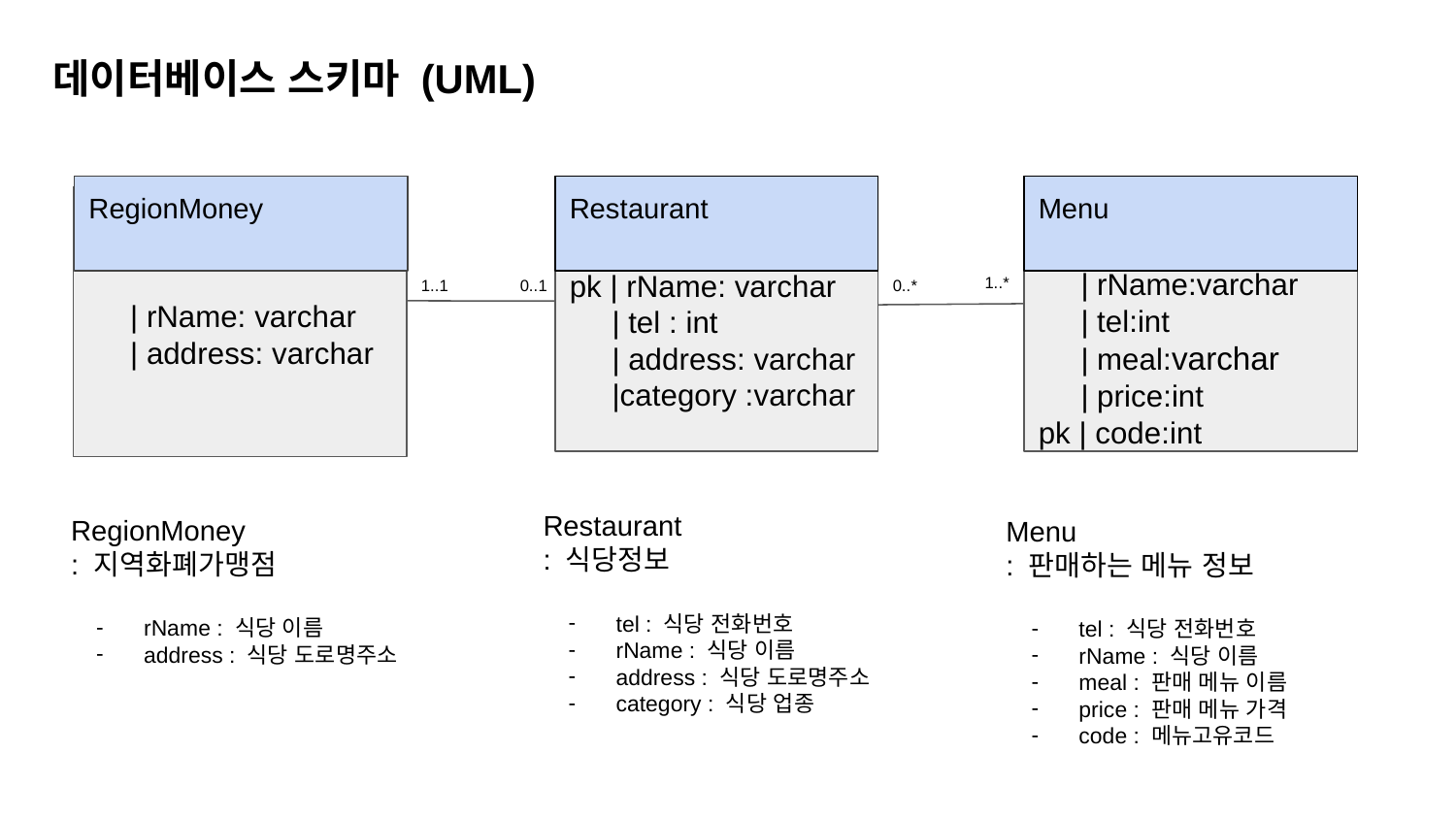

데이터베이스 스키마 (UML)
RegionMoney
Restaurant
Menu

pk | rName: varchar
     | tel : int
     | address: varchar
     |category :varchar

     | rName:varchar
     | tel:int
     | meal:varchar
     | price:int
pk | code:int

     | rName: varchar
     | address: varchar

1..*
1..1
0..1
0..*
Restaurant
: 식당정보

tel : 식당 전화번호
rName : 식당 이름
address : 식당 도로명주소
category : 식당 업종
RegionMoney
: 지역화폐가맹점

rName : 식당 이름
address : 식당 도로명주소
Menu
: 판매하는 메뉴 정보

tel : 식당 전화번호
rName : 식당 이름
meal : 판매 메뉴 이름
price : 판매 메뉴 가격
code : 메뉴고유코드